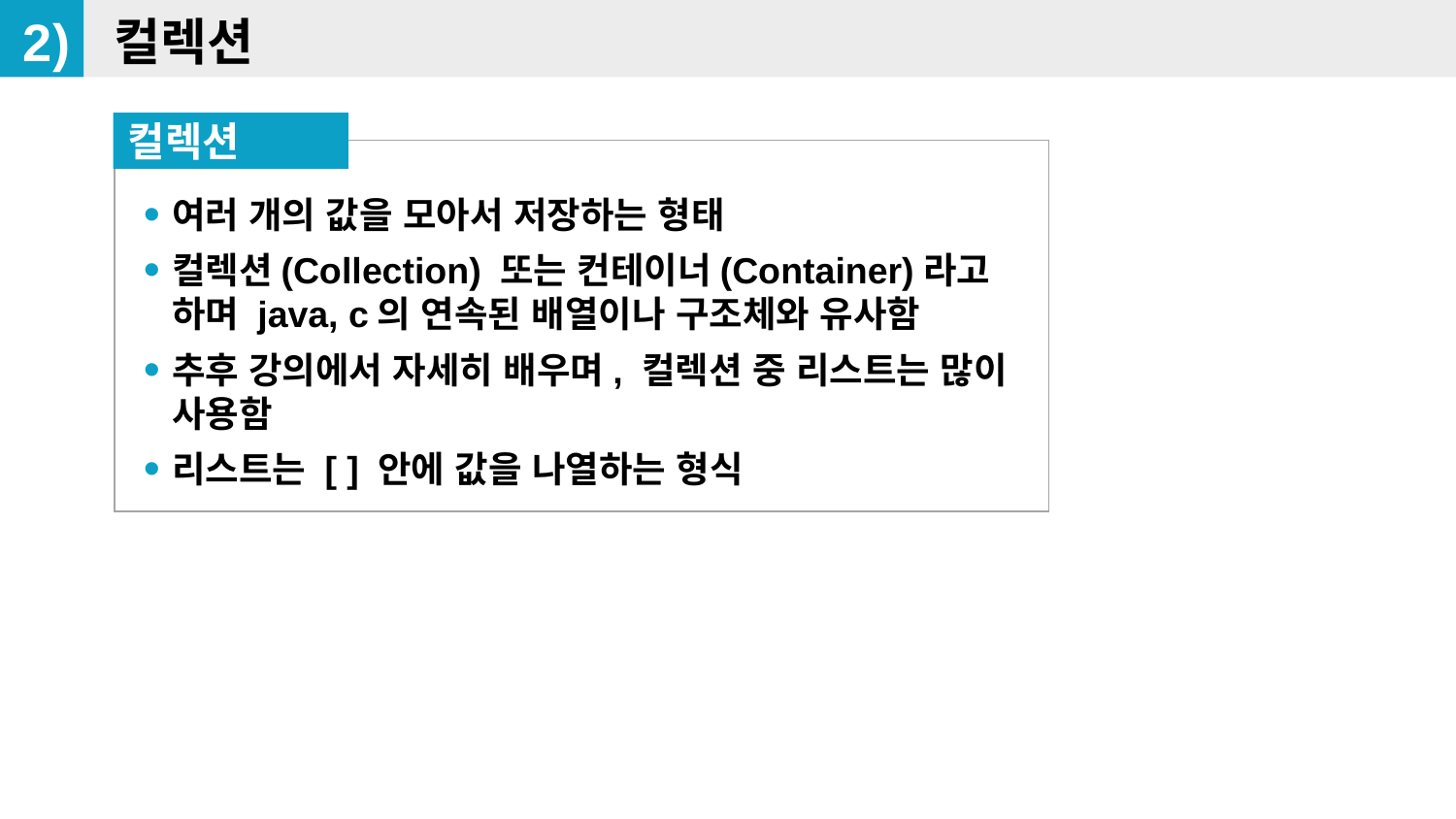

2)
컬렉션
컬렉션
여러 개의 값을 모아서 저장하는 형태
컬렉션(Collection) 또는 컨테이너(Container)라고 하며 java, c의 연속된 배열이나 구조체와 유사함
추후 강의에서 자세히 배우며, 컬렉션 중 리스트는 많이 사용함
리스트는 [ ] 안에 값을 나열하는 형식